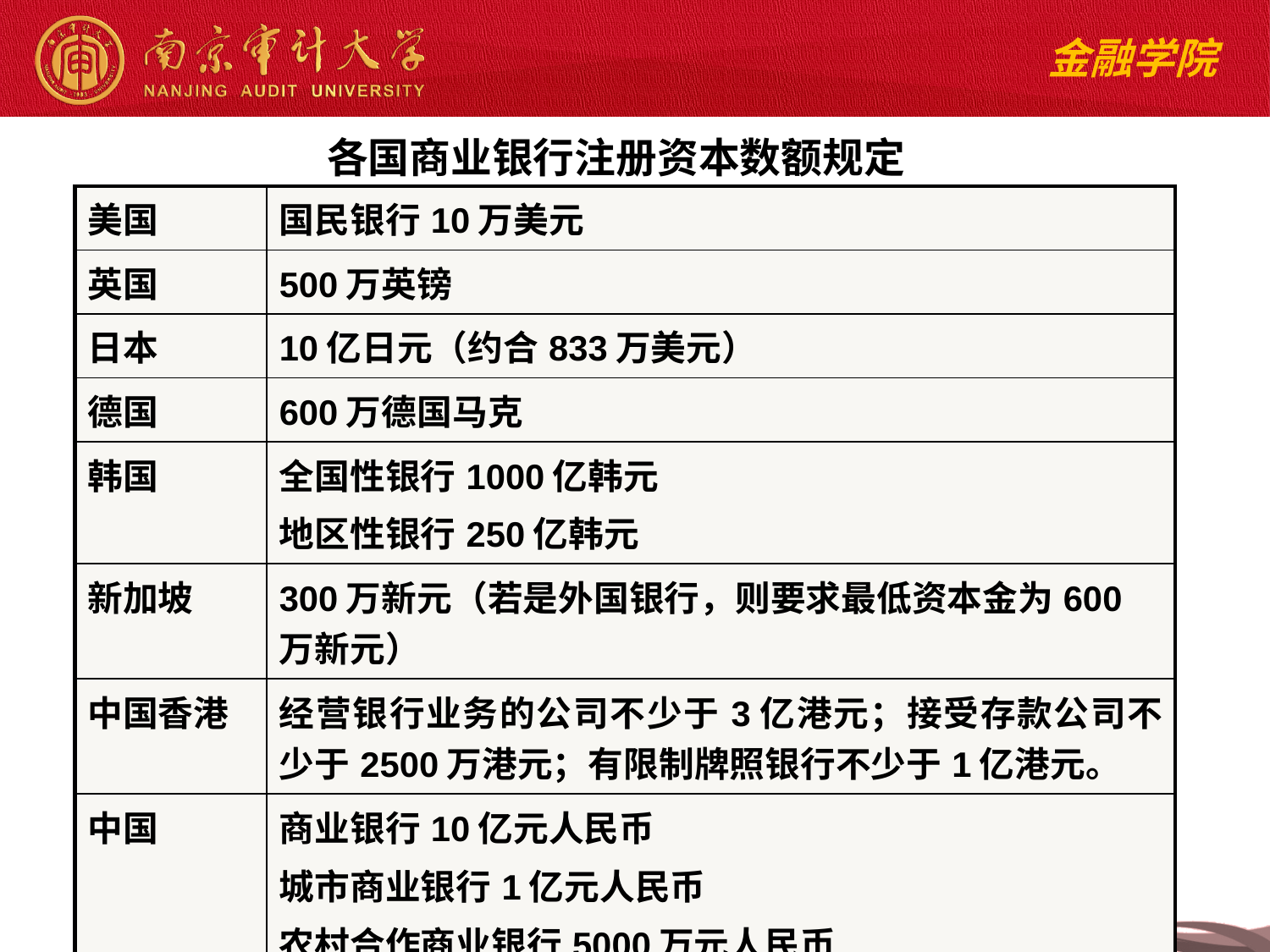

各国商业银行注册资本数额规定
| 美国 | 国民银行10万美元 |
| --- | --- |
| 英国 | 500万英镑 |
| 日本 | 10亿日元（约合833万美元） |
| 德国 | 600万德国马克 |
| 韩国 | 全国性银行1000亿韩元 地区性银行250亿韩元 |
| 新加坡 | 300万新元（若是外国银行，则要求最低资本金为600万新元） |
| 中国香港 | 经营银行业务的公司不少于3亿港元；接受存款公司不少于2500万港元；有限制牌照银行不少于1亿港元。 |
| 中国 | 商业银行10亿元人民币 城市商业银行1亿元人民币 农村合作商业银行5000万元人民币 |